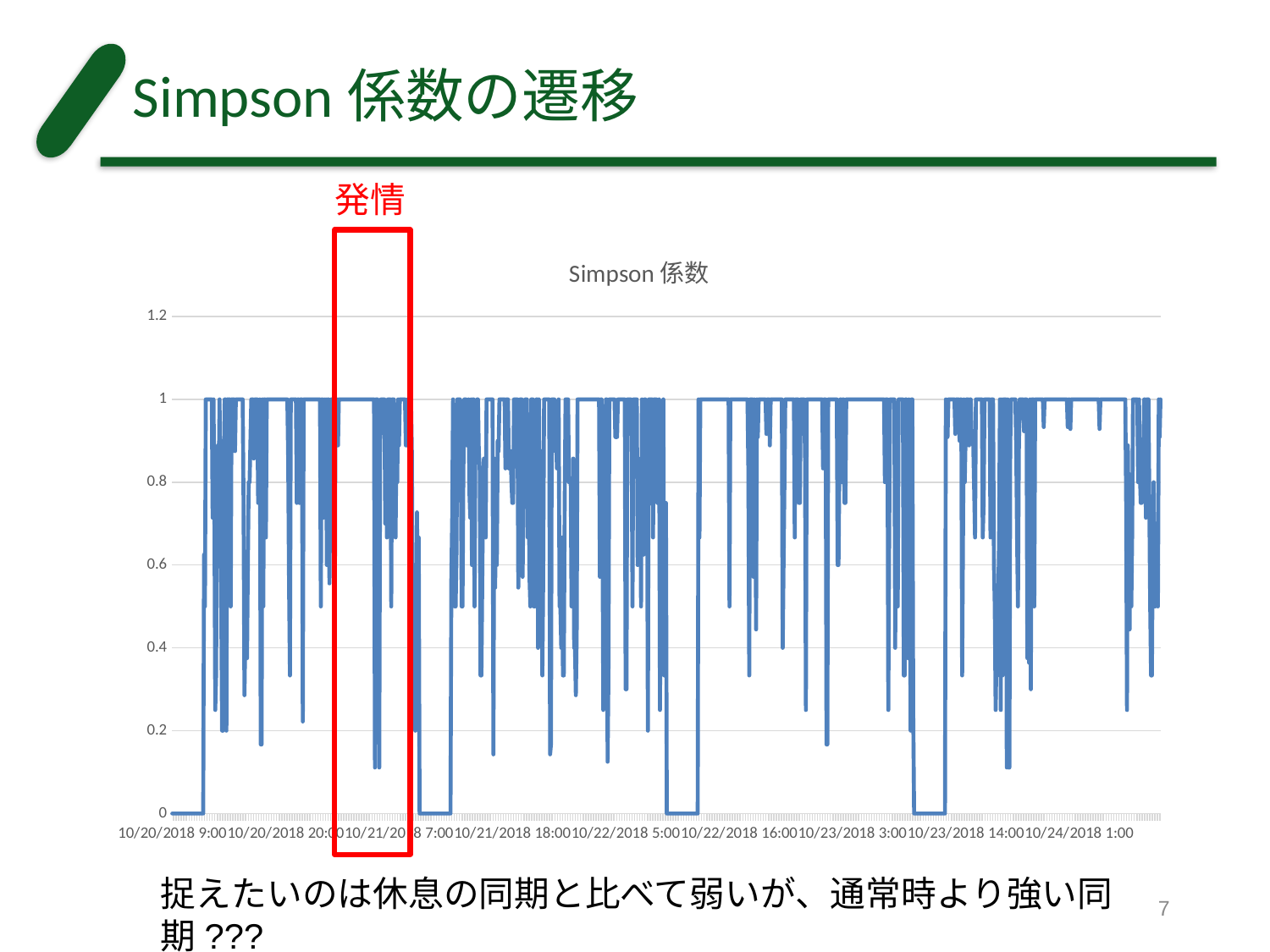

# Simpson係数の遷移
発情

### Chart: Simpson係数

| Category |  |
|---|---|
| 43393.375 | 0.0 |
| 43393.378472222219 | 0.0 |
| 43393.381944444445 | 0.0 |
| 43393.385416666664 | 0.0 |
| 43393.388888888891 | 0.0 |
| 43393.392361111109 | 0.0 |
| 43393.395833333336 | 0.0 |
| 43393.399305555555 | 0.0 |
| 43393.402777777781 | 0.0 |
| 43393.40625 | 0.0 |
| 43393.409722222219 | 0.0 |
| 43393.413194444445 | 0.0 |
| 43393.416666666664 | 0.0 |
| 43393.420138888891 | 0.0 |
| 43393.423611111109 | 0.0 |
| 43393.427083333336 | 0.0 |
| 43393.430555555555 | 0.0 |
| 43393.434027777781 | 0.0 |
| 43393.4375 | 0.0 |
| 43393.440972222219 | 0.0 |
| 43393.444444444445 | 0.0 |
| 43393.447916666664 | 0.0 |
| 43393.451388888891 | 0.0 |
| 43393.454861111109 | 0.0 |
| 43393.458333333336 | 0.0 |
| 43393.461805555555 | 0.0 |
| 43393.465277777781 | 0.0 |
| 43393.46875 | 0.0 |
| 43393.472222222219 | 0.0 |
| 43393.475694444445 | 0.0 |
| 43393.479166666664 | 0.0 |
| 43393.482638888891 | 0.0 |
| 43393.486111111109 | 0.0 |
| 43393.489583333336 | 0.0 |
| 43393.493055555555 | 0.0 |
| 43393.496527777781 | 0.0 |
| 43393.5 | 0.0 |
| 43393.503472222219 | 0.625 |
| 43393.506944444445 | 0.5 |
| 43393.510416666664 | 1.0 |
| 43393.513888888891 | 1.0 |
| 43393.517361111109 | 1.0 |
| 43393.520833333336 | 1.0 |
| 43393.524305555555 | 1.0 |
| 43393.527777777781 | 1.0 |
| 43393.53125 | 1.0 |
| 43393.534722222219 | 1.0 |
| 43393.538194444445 | 0.714285714285714 |
| 43393.541666666664 | 1.0 |
| 43393.545138888891 | 0.75 |
| 43393.548611111109 | 0.25 |
| 43393.552083333336 | 0.333333333333333 |
| 43393.555555555555 | 0.714285714285714 |
| 43393.559027777781 | 0.888888888888888 |
| 43393.5625 | 0.777777777777777 |
| 43393.565972222219 | 1.0 |
| 43393.569444444445 | 0.75 |
| 43393.572916666664 | 0.5 |
| 43393.576388888891 | 0.2 |
| 43393.579861111109 | 0.2 |
| 43393.583333333336 | 0.818181818181818 |
| 43393.586805555555 | 1.0 |
| 43393.590277777781 | 1.0 |
| 43393.59375 | 0.2 |
| 43393.597222222219 | 1.0 |
| 43393.600694444445 | 1.0 |
| 43393.604166666664 | 1.0 |
| 43393.607638888891 | 1.0 |
| 43393.611111111109 | 0.5 |
| 43393.614583333336 | 1.0 |
| 43393.618055555555 | 1.0 |
| 43393.621527777781 | 1.0 |
| 43393.625 | 1.0 |
| 43393.628472222219 | 0.875 |
| 43393.631944444445 | 1.0 |
| 43393.635416666664 | 1.0 |
| 43393.638888888891 | 1.0 |
| 43393.642361111109 | 1.0 |
| 43393.645833333336 | 1.0 |
| 43393.649305555555 | 1.0 |
| 43393.652777777781 | 1.0 |
| 43393.65625 | 1.0 |
| 43393.659722222219 | 1.0 |
| 43393.663194444445 | 0.75 |
| 43393.666666666664 | 0.285714285714285 |
| 43393.670138888891 | 0.428571428571428 |
| 43393.673611111109 | 0.375 |
| 43393.677083333336 | 0.375 |
| 43393.680555555555 | 0.6 |
| 43393.684027777781 | 0.8 |
| 43393.6875 | 0.8 |
| 43393.690972222219 | 0.9 |
| 43393.694444444445 | 1.0 |
| 43393.697916666664 | 1.0 |
| 43393.701388888891 | 1.0 |
| 43393.704861111109 | 0.857142857142857 |
| 43393.708333333336 | 1.0 |
| 43393.711805555555 | 1.0 |
| 43393.715277777781 | 1.0 |
| 43393.71875 | 1.0 |
| 43393.722222222219 | 0.75 |
| 43393.725694444445 | 0.75 |
| 43393.729166666664 | 1.0 |
| 43393.732638888891 | 0.166666666666666 |
| 43393.736111111109 | 0.166666666666666 |
| 43393.739583333336 | 1.0 |
| 43393.743055555555 | 0.5 |
| 43393.746527777781 | 1.0 |
| 43393.75 | 1.0 |
| 43393.753472222219 | 0.666666666666666 |
| 43393.756944444445 | 1.0 |
| 43393.760416666664 | 1.0 |
| 43393.763888888891 | 1.0 |
| 43393.767361111109 | 1.0 |
| 43393.770833333336 | 1.0 |
| 43393.774305555555 | 1.0 |
| 43393.777777777781 | 1.0 |
| 43393.78125 | 1.0 |
| 43393.784722222219 | 1.0 |
| 43393.788194444445 | 1.0 |
| 43393.791666666664 | 1.0 |
| 43393.795138888891 | 1.0 |
| 43393.798611111109 | 1.0 |
| 43393.802083333336 | 1.0 |
| 43393.805555555555 | 1.0 |
| 43393.809027777781 | 1.0 |
| 43393.8125 | 1.0 |
| 43393.815972222219 | 1.0 |
| 43393.819444444445 | 1.0 |
| 43393.822916666664 | 1.0 |
| 43393.826388888891 | 1.0 |
| 43393.829861111109 | 1.0 |
| 43393.833333333336 | 1.0 |
| 43393.836805555555 | 1.0 |
| 43393.840277777781 | 1.0 |
| 43393.84375 | 0.857142857142857 |
| 43393.847222222219 | 0.555555555555555 |
| 43393.850694444445 | 0.333333333333333 |
| 43393.854166666664 | 1.0 |
| 43393.857638888891 | 1.0 |
| 43393.861111111109 | 1.0 |
| 43393.864583333336 | 1.0 |
| 43393.868055555555 | 1.0 |
| 43393.871527777781 | 1.0 |
| 43393.875 | 1.0 |
| 43393.878472222219 | 0.75 |
| 43393.881944444445 | 1.0 |
| 43393.885416666664 | 1.0 |
| 43393.888888888891 | 0.75 |
| 43393.892361111109 | 1.0 |
| 43393.895833333336 | 1.0 |
| 43393.899305555555 | 1.0 |
| 43393.902777777781 | 0.222222222222222 |
| 43393.90625 | 1.0 |
| 43393.909722222219 | 1.0 |
| 43393.913194444445 | 1.0 |
| 43393.916666666664 | 1.0 |
| 43393.920138888891 | 1.0 |
| 43393.923611111109 | 1.0 |
| 43393.927083333336 | 1.0 |
| 43393.930555555555 | 1.0 |
| 43393.934027777781 | 1.0 |
| 43393.9375 | 1.0 |
| 43393.940972222219 | 1.0 |
| 43393.944444444445 | 1.0 |
| 43393.947916666664 | 1.0 |
| 43393.951388888891 | 1.0 |
| 43393.954861111109 | 1.0 |
| 43393.958333333336 | 1.0 |
| 43393.961805555555 | 1.0 |
| 43393.965277777781 | 1.0 |
| 43393.96875 | 1.0 |
| 43393.972222222219 | 1.0 |
| 43393.975694444445 | 0.5 |
| 43393.979166666664 | 1.0 |
| 43393.982638888891 | 1.0 |
| 43393.986111111109 | 0.714285714285714 |
| 43393.989583333336 | 1.0 |
| 43393.993055555555 | 0.75 |
| 43393.996527777781 | 1.0 |
| 43394 | 0.6 |
| 43394.003472222219 | 1.0 |
| 43394.006944444445 | 1.0 |
| 43394.010416666664 | 0.555555555555555 |
| 43394.013888888891 | 0.8 |
| 43394.017361111109 | 1.0 |
| 43394.020833333336 | 1.0 |
| 43394.024305555555 | 0.875 |
| 43394.027777777781 | 0.714285714285714 |
| 43394.03125 | 0.285714285714285 |
| 43394.034722222219 | 1.0 |
| 43394.038194444445 | 1.0 |
| 43394.041666666664 | 1.0 |
| 43394.045138888891 | 0.888888888888888 |
| 43394.048611111109 | 1.0 |
| 43394.052083333336 | 1.0 |
| 43394.055555555555 | 1.0 |
| 43394.059027777781 | 1.0 |
| 43394.0625 | 1.0 |
| 43394.065972222219 | 1.0 |
| 43394.069444444445 | 1.0 |
| 43394.072916666664 | 1.0 |
| 43394.076388888891 | 1.0 |
| 43394.079861111109 | 1.0 |
| 43394.083333333336 | 1.0 |
| 43394.086805555555 | 1.0 |
| 43394.090277777781 | 1.0 |
| 43394.09375 | 1.0 |
| 43394.097222222219 | 1.0 |
| 43394.100694444445 | 1.0 |
| 43394.104166666664 | 1.0 |
| 43394.107638888891 | 1.0 |
| 43394.111111111109 | 1.0 |
| 43394.114583333336 | 1.0 |
| 43394.118055555555 | 1.0 |
| 43394.121527777781 | 1.0 |
| 43394.125 | 1.0 |
| 43394.128472222219 | 1.0 |
| 43394.131944444445 | 1.0 |
| 43394.135416666664 | 1.0 |
| 43394.138888888891 | 1.0 |
| 43394.142361111109 | 1.0 |
| 43394.145833333336 | 1.0 |
| 43394.149305555555 | 1.0 |
| 43394.152777777781 | 1.0 |
| 43394.15625 | 1.0 |
| 43394.159722222219 | 1.0 |
| 43394.163194444445 | 1.0 |
| 43394.166666666664 | 1.0 |
| 43394.170138888891 | 1.0 |
| 43394.173611111109 | 1.0 |
| 43394.177083333336 | 1.0 |
| 43394.180555555555 | 1.0 |
| 43394.184027777781 | 1.0 |
| 43394.1875 | 1.0 |
| 43394.190972222219 | 1.0 |
| 43394.194444444445 | 0.111111111111111 |
| 43394.197916666664 | 1.0 |
| 43394.201388888891 | 1.0 |
| 43394.204861111109 | 1.0 |
| 43394.208333333336 | 0.777777777777777 |
| 43394.211805555555 | 0.111111111111111 |
| 43394.215277777781 | 0.888888888888888 |
| 43394.21875 | 1.0 |
| 43394.222222222219 | 1.0 |
| 43394.225694444445 | 1.0 |
| 43394.229166666664 | 1.0 |
| 43394.232638888891 | 1.0 |
| 43394.236111111109 | 0.7 |
| 43394.239583333336 | 0.875 |
| 43394.243055555555 | 0.666666666666666 |
| 43394.246527777781 | 1.0 |
| 43394.25 | 1.0 |
| 43394.253472222219 | 1.0 |
| 43394.256944444445 | 1.0 |
| 43394.260416666664 | 0.5 |
| 43394.263888888891 | 1.0 |
| 43394.267361111109 | 1.0 |
| 43394.270833333336 | 1.0 |
| 43394.274305555555 | 0.833333333333333 |
| 43394.277777777781 | 0.666666666666666 |
| 43394.28125 | 0.875 |
| 43394.284722222219 | 0.8 |
| 43394.288194444445 | 1.0 |
| 43394.291666666664 | 0.888888888888888 |
| 43394.295138888891 | 1.0 |
| 43394.298611111109 | 1.0 |
| 43394.302083333336 | 1.0 |
| 43394.305555555555 | 1.0 |
| 43394.309027777781 | 1.0 |
| 43394.3125 | 1.0 |
| 43394.315972222219 | 1.0 |
| 43394.319444444445 | 0.888888888888888 |
| 43394.322916666664 | 0.888888888888888 |
| 43394.326388888891 | 1.0 |
| 43394.329861111109 | 1.0 |
| 43394.333333333336 | 1.0 |
| 43394.336805555555 | 1.0 |
| 43394.340277777781 | 1.0 |
| 43394.34375 | 0.875 |
| 43394.347222222219 | 0.5 |
| 43394.350694444445 | 0.5 |
| 43394.354166666664 | 0.6 |
| 43394.357638888891 | 0.2 |
| 43394.361111111109 | 0.333333333333333 |
| 43394.364583333336 | 0.727272727272727 |
| 43394.368055555555 | 0.454545454545454 |
| 43394.371527777781 | 0.666666666666666 |
| 43394.375 | 0.0 |
| 43394.378472222219 | 0.0 |
| 43394.381944444445 | 0.0 |
| 43394.385416666664 | 0.0 |
| 43394.388888888891 | 0.0 |
| 43394.392361111109 | 0.0 |
| 43394.395833333336 | 0.0 |
| 43394.399305555555 | 0.0 |
| 43394.402777777781 | 0.0 |
| 43394.40625 | 0.0 |
| 43394.409722222219 | 0.0 |
| 43394.413194444445 | 0.0 |
| 43394.416666666664 | 0.0 |
| 43394.420138888891 | 0.0 |
| 43394.423611111109 | 0.0 |
| 43394.427083333336 | 0.0 |
| 43394.430555555555 | 0.0 |
| 43394.434027777781 | 0.0 |
| 43394.4375 | 0.0 |
| 43394.440972222219 | 0.0 |
| 43394.444444444445 | 0.0 |
| 43394.447916666664 | 0.0 |
| 43394.451388888891 | 0.0 |
| 43394.454861111109 | 0.0 |
| 43394.458333333336 | 0.0 |
| 43394.461805555555 | 0.0 |
| 43394.465277777781 | 0.0 |
| 43394.46875 | 0.0 |
| 43394.472222222219 | 0.0 |
| 43394.475694444445 | 0.0 |
| 43394.479166666664 | 0.0 |
| 43394.482638888891 | 0.0 |
| 43394.486111111109 | 0.0 |
| 43394.489583333336 | 0.0 |
| 43394.493055555555 | 0.0 |
| 43394.496527777781 | 0.0 |
| 43394.5 | 0.0 |
| 43394.503472222219 | 0.571428571428571 |
| 43394.506944444445 | 0.714285714285714 |
| 43394.510416666664 | 1.0 |
| 43394.513888888891 | 0.875 |
| 43394.517361111109 | 0.5 |
| 43394.520833333336 | 0.5 |
| 43394.524305555555 | 0.625 |
| 43394.527777777781 | 1.0 |
| 43394.53125 | 1.0 |
| 43394.534722222219 | 1.0 |
| 43394.538194444445 | 1.0 |
| 43394.541666666664 | 0.875 |
| 43394.545138888891 | 0.5 |
| 43394.548611111109 | 0.5 |
| 43394.552083333336 | 0.818181818181818 |
| 43394.555555555555 | 1.0 |
| 43394.559027777781 | 1.0 |
| 43394.5625 | 1.0 |
| 43394.565972222219 | 0.888888888888888 |
| 43394.569444444445 | 0.9 |
| 43394.572916666664 | 1.0 |
| 43394.576388888891 | 0.777777777777777 |
| 43394.579861111109 | 0.714285714285714 |
| 43394.583333333336 | 1.0 |
| 43394.586805555555 | 0.6 |
| 43394.590277777781 | 1.0 |
| 43394.59375 | 1.0 |
| 43394.597222222219 | 0.5 |
| 43394.600694444445 | 0.888888888888888 |
| 43394.604166666664 | 0.888888888888888 |
| 43394.607638888891 | 1.0 |
| 43394.611111111109 | 1.0 |
| 43394.614583333336 | 0.875 |
| 43394.618055555555 | 0.833333333333333 |
| 43394.621527777781 | 0.333333333333333 |
| 43394.625 | 0.333333333333333 |
| 43394.628472222219 | 0.555555555555555 |
| 43394.631944444445 | 0.777777777777777 |
| 43394.635416666664 | 0.857142857142857 |
| 43394.638888888891 | 0.857142857142857 |
| 43394.642361111109 | 0.666666666666666 |
| 43394.645833333336 | 1.0 |
| 43394.649305555555 | 1.0 |
| 43394.652777777781 | 1.0 |
| 43394.65625 | 1.0 |
| 43394.659722222219 | 1.0 |
| 43394.663194444445 | 1.0 |
| 43394.666666666664 | 1.0 |
| 43394.670138888891 | 1.0 |
| 43394.673611111109 | 0.142857142857142 |
| 43394.677083333336 | 0.857142857142857 |
| 43394.680555555555 | 0.545454545454545 |
| 43394.684027777781 | 0.8 |
| 43394.6875 | 0.6 |
| 43394.690972222219 | 0.9 |
| 43394.694444444445 | 0.875 |
| 43394.697916666664 | 1.0 |
| 43394.701388888891 | 1.0 |
| 43394.704861111109 | 1.0 |
| 43394.708333333336 | 1.0 |
| 43394.711805555555 | 1.0 |
| 43394.715277777781 | 1.0 |
| 43394.71875 | 1.0 |
| 43394.722222222219 | 0.833333333333333 |
| 43394.725694444445 | 1.0 |
| 43394.729166666664 | 1.0 |
| 43394.732638888891 | 1.0 |
| 43394.736111111109 | 0.833333333333333 |
| 43394.739583333336 | 0.833333333333333 |
| 43394.743055555555 | 0.875 |
| 43394.746527777781 | 0.8 |
| 43394.75 | 0.75 |
| 43394.753472222219 | 0.75 |
| 43394.756944444445 | 1.0 |
| 43394.760416666664 | 1.0 |
| 43394.763888888891 | 1.0 |
| 43394.767361111109 | 1.0 |
| 43394.770833333336 | 1.0 |
| 43394.774305555555 | 0.545454545454545 |
| 43394.777777777781 | 0.846153846153846 |
| 43394.78125 | 1.0 |
| 43394.784722222219 | 1.0 |
| 43394.788194444445 | 1.0 |
| 43394.791666666664 | 0.571428571428571 |
| 43394.795138888891 | 0.75 |
| 43394.798611111109 | 0.75 |
| 43394.802083333336 | 1.0 |
| 43394.805555555555 | 1.0 |
| 43394.809027777781 | 1.0 |
| 43394.8125 | 0.666666666666666 |
| 43394.815972222219 | 0.833333333333333 |
| 43394.819444444445 | 0.571428571428571 |
| 43394.822916666664 | 0.5 |
| 43394.826388888891 | 1.0 |
| 43394.829861111109 | 1.0 |
| 43394.833333333336 | 1.0 |
| 43394.836805555555 | 0.5 |
| 43394.840277777781 | 0.5 |
| 43394.84375 | 0.75 |
| 43394.847222222219 | 1.0 |
| 43394.850694444445 | 1.0 |
| 43394.854166666664 | 0.4 |
| 43394.857638888891 | 1.0 |
| 43394.861111111109 | 0.75 |
| 43394.864583333336 | 0.833333333333333 |
| 43394.868055555555 | 0.875 |
| 43394.871527777781 | 0.333333333333333 |
| 43394.875 | 0.571428571428571 |
| 43394.878472222219 | 1.0 |
| 43394.881944444445 | 1.0 |
| 43394.885416666664 | 1.0 |
| 43394.888888888891 | 1.0 |
| 43394.892361111109 | 1.0 |
| 43394.895833333336 | 1.0 |
| 43394.899305555555 | 1.0 |
| 43394.902777777781 | 0.142857142857142 |
| 43394.90625 | 0.166666666666666 |
| 43394.909722222219 | 1.0 |
| 43394.913194444445 | 1.0 |
| 43394.916666666664 | 1.0 |
| 43394.920138888891 | 1.0 |
| 43394.923611111109 | 0.875 |
| 43394.927083333336 | 0.9 |
| 43394.930555555555 | 0.833333333333333 |
| 43394.934027777781 | 0.833333333333333 |
| 43394.9375 | 1.0 |
| 43394.940972222219 | 0.5 |
| 43394.944444444445 | 0.5 |
| 43394.947916666664 | 0.4 |
| 43394.951388888891 | 0.666666666666666 |
| 43394.954861111109 | 0.333333333333333 |
| 43394.958333333336 | 0.333333333333333 |
| 43394.961805555555 | 0.75 |
| 43394.965277777781 | 1.0 |
| 43394.96875 | 1.0 |
| 43394.972222222219 | 1.0 |
| 43394.975694444445 | 1.0 |
| 43394.979166666664 | 0.8 |
| 43394.982638888891 | 0.8 |
| 43394.986111111109 | 0.8 |
| 43394.989583333336 | 0.5 |
| 43394.993055555555 | 0.666666666666666 |
| 43394.996527777781 | 0.857142857142857 |
| 43395 | 0.4 |
| 43395.003472222219 | 0.4 |
| 43395.006944444445 | 0.285714285714285 |
| 43395.010416666664 | 0.428571428571428 |
| 43395.013888888891 | 1.0 |
| 43395.017361111109 | 1.0 |
| 43395.020833333336 | 1.0 |
| 43395.024305555555 | 1.0 |
| 43395.027777777781 | 1.0 |
| 43395.03125 | 1.0 |
| 43395.034722222219 | 1.0 |
| 43395.038194444445 | 1.0 |
| 43395.041666666664 | 1.0 |
| 43395.045138888891 | 1.0 |
| 43395.048611111109 | 1.0 |
| 43395.052083333336 | 1.0 |
| 43395.055555555555 | 1.0 |
| 43395.059027777781 | 1.0 |
| 43395.0625 | 1.0 |
| 43395.065972222219 | 1.0 |
| 43395.069444444445 | 1.0 |
| 43395.072916666664 | 1.0 |
| 43395.076388888891 | 1.0 |
| 43395.079861111109 | 1.0 |
| 43395.083333333336 | 1.0 |
| 43395.086805555555 | 1.0 |
| 43395.090277777781 | 1.0 |
| 43395.09375 | 1.0 |
| 43395.097222222219 | 1.0 |
| 43395.100694444445 | 1.0 |
| 43395.104166666664 | 0.571428571428571 |
| 43395.107638888891 | 1.0 |
| 43395.111111111109 | 1.0 |
| 43395.114583333336 | 0.75 |
| 43395.118055555555 | 0.25 |
| 43395.121527777781 | 0.4 |
| 43395.125 | 0.75 |
| 43395.128472222219 | 1.0 |
| 43395.131944444445 | 1.0 |
| 43395.135416666664 | 0.125 |
| 43395.138888888891 | 0.333333333333333 |
| 43395.142361111109 | 1.0 |
| 43395.145833333336 | 1.0 |
| 43395.149305555555 | 1.0 |
| 43395.152777777781 | 1.0 |
| 43395.15625 | 1.0 |
| 43395.159722222219 | 1.0 |
| 43395.163194444445 | 1.0 |
| 43395.166666666664 | 0.909090909090909 |
| 43395.170138888891 | 0.909090909090909 |
| 43395.173611111109 | 0.909090909090909 |
| 43395.177083333336 | 1.0 |
| 43395.180555555555 | 1.0 |
| 43395.184027777781 | 1.0 |
| 43395.1875 | 1.0 |
| 43395.190972222219 | 1.0 |
| 43395.194444444445 | 1.0 |
| 43395.197916666664 | 1.0 |
| 43395.201388888891 | 1.0 |
| 43395.204861111109 | 1.0 |
| 43395.208333333336 | 0.3 |
| 43395.211805555555 | 0.3 |
| 43395.215277777781 | 1.0 |
| 43395.21875 | 1.0 |
| 43395.222222222219 | 1.0 |
| 43395.225694444445 | 1.0 |
| 43395.229166666664 | 1.0 |
| 43395.232638888891 | 0.888888888888888 |
| 43395.236111111109 | 0.5 |
| 43395.239583333336 | 1.0 |
| 43395.243055555555 | 1.0 |
| 43395.246527777781 | 1.0 |
| 43395.25 | 1.0 |
| 43395.253472222219 | 1.0 |
| 43395.256944444445 | 0.6 |
| 43395.260416666664 | 0.857142857142857 |
| 43395.263888888891 | 0.666666666666666 |
| 43395.267361111109 | 0.833333333333333 |
| 43395.270833333336 | 0.5 |
| 43395.274305555555 | 1.0 |
| 43395.277777777781 | 0.75 |
| 43395.28125 | 0.625 |
| 43395.284722222219 | 1.0 |
| 43395.288194444445 | 1.0 |
| 43395.291666666664 | 0.857142857142857 |
| 43395.295138888891 | 0.857142857142857 |
| 43395.298611111109 | 0.2 |
| 43395.302083333336 | 1.0 |
| 43395.305555555555 | 1.0 |
| 43395.309027777781 | 1.0 |
| 43395.3125 | 1.0 |
| 43395.315972222219 | 1.0 |
| 43395.319444444445 | 0.666666666666666 |
| 43395.322916666664 | 1.0 |
| 43395.326388888891 | 1.0 |
| 43395.329861111109 | 1.0 |
| 43395.333333333336 | 1.0 |
| 43395.336805555555 | 0.75 |
| 43395.340277777781 | 0.857142857142857 |
| 43395.34375 | 1.0 |
| 43395.347222222219 | 0.25 |
| 43395.350694444445 | 0.555555555555555 |
| 43395.354166666664 | 0.555555555555555 |
| 43395.357638888891 | 0.833333333333333 |
| 43395.361111111109 | 1.0 |
| 43395.364583333336 | 0.333333333333333 |
| 43395.368055555555 | 0.375 |
| 43395.371527777781 | 0.75 |
| 43395.375 | 0.0 |
| 43395.378472222219 | 0.0 |
| 43395.381944444445 | 0.0 |
| 43395.385416666664 | 0.0 |
| 43395.388888888891 | 0.0 |
| 43395.392361111109 | 0.0 |
| 43395.395833333336 | 0.0 |
| 43395.399305555555 | 0.0 |
| 43395.402777777781 | 0.0 |
| 43395.40625 | 0.0 |
| 43395.409722222219 | 0.0 |
| 43395.413194444445 | 0.0 |
| 43395.416666666664 | 0.0 |
| 43395.420138888891 | 0.0 |
| 43395.423611111109 | 0.0 |
| 43395.427083333336 | 0.0 |
| 43395.430555555555 | 0.0 |
| 43395.434027777781 | 0.0 |
| 43395.4375 | 0.0 |
| 43395.440972222219 | 0.0 |
| 43395.444444444445 | 0.0 |
| 43395.447916666664 | 0.0 |
| 43395.451388888891 | 0.0 |
| 43395.454861111109 | 0.0 |
| 43395.458333333336 | 0.0 |
| 43395.461805555555 | 0.0 |
| 43395.465277777781 | 0.0 |
| 43395.46875 | 0.0 |
| 43395.472222222219 | 0.0 |
| 43395.475694444445 | 0.0 |
| 43395.479166666664 | 0.0 |
| 43395.482638888891 | 0.0 |
| 43395.486111111109 | 0.0 |
| 43395.489583333336 | 0.0 |
| 43395.493055555555 | 0.0 |
| 43395.496527777781 | 0.0 |
| 43395.5 | 0.0 |
| 43395.503472222219 | 1.0 |
| 43395.506944444445 | 0.666666666666666 |
| 43395.510416666664 | 1.0 |
| 43395.513888888891 | 1.0 |
| 43395.517361111109 | 1.0 |
| 43395.520833333336 | 1.0 |
| 43395.524305555555 | 1.0 |
| 43395.527777777781 | 1.0 |
| 43395.53125 | 1.0 |
| 43395.534722222219 | 1.0 |
| 43395.538194444445 | 1.0 |
| 43395.541666666664 | 1.0 |
| 43395.545138888891 | 1.0 |
| 43395.548611111109 | 1.0 |
| 43395.552083333336 | 1.0 |
| 43395.555555555555 | 1.0 |
| 43395.559027777781 | 1.0 |
| 43395.5625 | 1.0 |
| 43395.565972222219 | 1.0 |
| 43395.569444444445 | 1.0 |
| 43395.572916666664 | 1.0 |
| 43395.576388888891 | 1.0 |
| 43395.579861111109 | 1.0 |
| 43395.583333333336 | 1.0 |
| 43395.586805555555 | 1.0 |
| 43395.590277777781 | 1.0 |
| 43395.59375 | 1.0 |
| 43395.597222222219 | 1.0 |
| 43395.600694444445 | 1.0 |
| 43395.604166666664 | 1.0 |
| 43395.607638888891 | 1.0 |
| 43395.611111111109 | 1.0 |
| 43395.614583333336 | 1.0 |
| 43395.618055555555 | 1.0 |
| 43395.621527777781 | 1.0 |
| 43395.625 | 1.0 |
| 43395.628472222219 | 0.5 |
| 43395.631944444445 | 1.0 |
| 43395.635416666664 | 1.0 |
| 43395.638888888891 | 1.0 |
| 43395.642361111109 | 1.0 |
| 43395.645833333336 | 1.0 |
| 43395.649305555555 | 1.0 |
| 43395.652777777781 | 1.0 |
| 43395.65625 | 1.0 |
| 43395.659722222219 | 1.0 |
| 43395.663194444445 | 1.0 |
| 43395.666666666664 | 1.0 |
| 43395.670138888891 | 1.0 |
| 43395.673611111109 | 1.0 |
| 43395.677083333336 | 1.0 |
| 43395.680555555555 | 1.0 |
| 43395.684027777781 | 1.0 |
| 43395.6875 | 1.0 |
| 43395.690972222219 | 1.0 |
| 43395.694444444445 | 1.0 |
| 43395.697916666664 | 1.0 |
| 43395.701388888891 | 1.0 |
| 43395.704861111109 | 0.833333333333333 |
| 43395.708333333336 | 0.333333333333333 |
| 43395.711805555555 | 1.0 |
| 43395.715277777781 | 1.0 |
| 43395.71875 | 1.0 |
| 43395.722222222219 | 1.0 |
| 43395.725694444445 | 0.571428571428571 |
| 43395.729166666664 | 1.0 |
| 43395.732638888891 | 0.833333333333333 |
| 43395.736111111109 | 0.444444444444444 |
| 43395.739583333336 | 1.0 |
| 43395.743055555555 | 0.909090909090909 |
| 43395.746527777781 | 1.0 |
| 43395.75 | 1.0 |
| 43395.753472222219 | 1.0 |
| 43395.756944444445 | 1.0 |
| 43395.760416666664 | 1.0 |
| 43395.763888888891 | 1.0 |
| 43395.767361111109 | 1.0 |
| 43395.770833333336 | 1.0 |
| 43395.774305555555 | 1.0 |
| 43395.777777777781 | 0.916666666666666 |
| 43395.78125 | 1.0 |
| 43395.784722222219 | 1.0 |
| 43395.788194444445 | 1.0 |
| 43395.791666666664 | 0.888888888888888 |
| 43395.795138888891 | 1.0 |
| 43395.798611111109 | 1.0 |
| 43395.802083333336 | 1.0 |
| 43395.805555555555 | 1.0 |
| 43395.809027777781 | 1.0 |
| 43395.8125 | 1.0 |
| 43395.815972222219 | 1.0 |
| 43395.819444444445 | 1.0 |
| 43395.822916666664 | 1.0 |
| 43395.826388888891 | 1.0 |
| 43395.829861111109 | 1.0 |
| 43395.833333333336 | 1.0 |
| 43395.836805555555 | 1.0 |
| 43395.840277777781 | 1.0 |
| 43395.84375 | 0.4 |
| 43395.847222222219 | 0.6 |
| 43395.850694444445 | 0.8 |
| 43395.854166666664 | 1.0 |
| 43395.857638888891 | 1.0 |
| 43395.861111111109 | 1.0 |
| 43395.864583333336 | 1.0 |
| 43395.868055555555 | 1.0 |
| 43395.871527777781 | 1.0 |
| 43395.875 | 1.0 |
| 43395.878472222219 | 1.0 |
| 43395.881944444445 | 1.0 |
| 43395.885416666664 | 1.0 |
| 43395.888888888891 | 1.0 |
| 43395.892361111109 | 0.666666666666666 |
| 43395.895833333336 | 1.0 |
| 43395.899305555555 | 1.0 |
| 43395.902777777781 | 1.0 |
| 43395.90625 | 1.0 |
| 43395.909722222219 | 0.75 |
| 43395.913194444445 | 0.75 |
| 43395.916666666664 | 1.0 |
| 43395.920138888891 | 1.0 |
| 43395.923611111109 | 1.0 |
| 43395.927083333336 | 1.0 |
| 43395.930555555555 | 1.0 |
| 43395.934027777781 | 0.857142857142857 |
| 43395.9375 | 0.25 |
| 43395.940972222219 | 1.0 |
| 43395.944444444445 | 1.0 |
| 43395.947916666664 | 1.0 |
| 43395.951388888891 | 1.0 |
| 43395.954861111109 | 1.0 |
| 43395.958333333336 | 1.0 |
| 43395.961805555555 | 1.0 |
| 43395.965277777781 | 1.0 |
| 43395.96875 | 1.0 |
| 43395.972222222219 | 1.0 |
| 43395.975694444445 | 1.0 |
| 43395.979166666664 | 1.0 |
| 43395.982638888891 | 1.0 |
| 43395.986111111109 | 1.0 |
| 43395.989583333336 | 1.0 |
| 43395.993055555555 | 1.0 |
| 43395.996527777781 | 1.0 |
| 43396 | 1.0 |
| 43396.003472222219 | 1.0 |
| 43396.006944444445 | 0.833333333333333 |
| 43396.010416666664 | 1.0 |
| 43396.013888888891 | 1.0 |
| 43396.017361111109 | 1.0 |
| 43396.020833333336 | 0.166666666666666 |
| 43396.024305555555 | 0.166666666666666 |
| 43396.027777777781 | 1.0 |
| 43396.03125 | 1.0 |
| 43396.034722222219 | 1.0 |
| 43396.038194444445 | 1.0 |
| 43396.041666666664 | 1.0 |
| 43396.045138888891 | 1.0 |
| 43396.048611111109 | 1.0 |
| 43396.052083333336 | 1.0 |
| 43396.055555555555 | 1.0 |
| 43396.059027777781 | 1.0 |
| 43396.0625 | 1.0 |
| 43396.065972222219 | 0.6 |
| 43396.069444444445 | 0.6 |
| 43396.072916666664 | 0.833333333333333 |
| 43396.076388888891 | 1.0 |
| 43396.079861111109 | 1.0 |
| 43396.083333333336 | 0.8 |
| 43396.086805555555 | 1.0 |
| 43396.090277777781 | 1.0 |
| 43396.09375 | 0.75 |
| 43396.097222222219 | 0.75 |
| 43396.100694444445 | 1.0 |
| 43396.104166666664 | 1.0 |
| 43396.107638888891 | 1.0 |
| 43396.111111111109 | 1.0 |
| 43396.114583333336 | 1.0 |
| 43396.118055555555 | 1.0 |
| 43396.121527777781 | 1.0 |
| 43396.125 | 1.0 |
| 43396.128472222219 | 1.0 |
| 43396.131944444445 | 1.0 |
| 43396.135416666664 | 1.0 |
| 43396.138888888891 | 1.0 |
| 43396.142361111109 | 1.0 |
| 43396.145833333336 | 1.0 |
| 43396.149305555555 | 1.0 |
| 43396.152777777781 | 1.0 |
| 43396.15625 | 1.0 |
| 43396.159722222219 | 1.0 |
| 43396.163194444445 | 1.0 |
| 43396.166666666664 | 1.0 |
| 43396.170138888891 | 1.0 |
| 43396.173611111109 | 1.0 |
| 43396.177083333336 | 1.0 |
| 43396.180555555555 | 1.0 |
| 43396.184027777781 | 1.0 |
| 43396.1875 | 1.0 |
| 43396.190972222219 | 1.0 |
| 43396.194444444445 | 1.0 |
| 43396.197916666664 | 1.0 |
| 43396.201388888891 | 1.0 |
| 43396.204861111109 | 1.0 |
| 43396.208333333336 | 1.0 |
| 43396.211805555555 | 1.0 |
| 43396.215277777781 | 1.0 |
| 43396.21875 | 1.0 |
| 43396.222222222219 | 1.0 |
| 43396.225694444445 | 1.0 |
| 43396.229166666664 | 1.0 |
| 43396.232638888891 | 1.0 |
| 43396.236111111109 | 1.0 |
| 43396.239583333336 | 1.0 |
| 43396.243055555555 | 1.0 |
| 43396.246527777781 | 1.0 |
| 43396.25 | 1.0 |
| 43396.253472222219 | 1.0 |
| 43396.256944444445 | 0.8 |
| 43396.260416666664 | 1.0 |
| 43396.263888888891 | 1.0 |
| 43396.267361111109 | 1.0 |
| 43396.270833333336 | 0.25 |
| 43396.274305555555 | 0.666666666666666 |
| 43396.277777777781 | 1.0 |
| 43396.28125 | 1.0 |
| 43396.284722222219 | 1.0 |
| 43396.288194444445 | 1.0 |
| 43396.291666666664 | 1.0 |
| 43396.295138888891 | 1.0 |
| 43396.298611111109 | 0.4 |
| 43396.302083333336 | 0.8 |
| 43396.305555555555 | 0.8 |
| 43396.309027777781 | 0.5 |
| 43396.3125 | 1.0 |
| 43396.315972222219 | 1.0 |
| 43396.319444444445 | 1.0 |
| 43396.322916666664 | 1.0 |
| 43396.326388888891 | 1.0 |
| 43396.329861111109 | 1.0 |
| 43396.333333333336 | 0.333333333333333 |
| 43396.336805555555 | 0.333333333333333 |
| 43396.340277777781 | 1.0 |
| 43396.34375 | 1.0 |
| 43396.347222222219 | 0.625 |
| 43396.350694444445 | 0.375 |
| 43396.354166666664 | 1.0 |
| 43396.357638888891 | 0.666666666666666 |
| 43396.361111111109 | 0.2 |
| 43396.364583333336 | 1.0 |
| 43396.368055555555 | 1.0 |
| 43396.371527777781 | 0.25 |
| 43396.375 | 0.0 |
| 43396.378472222219 | 0.0 |
| 43396.381944444445 | 0.0 |
| 43396.385416666664 | 0.0 |
| 43396.388888888891 | 0.0 |
| 43396.392361111109 | 0.0 |
| 43396.395833333336 | 0.0 |
| 43396.399305555555 | 0.0 |
| 43396.402777777781 | 0.0 |
| 43396.40625 | 0.0 |
| 43396.409722222219 | 0.0 |
| 43396.413194444445 | 0.0 |
| 43396.416666666664 | 0.0 |
| 43396.420138888891 | 0.0 |
| 43396.423611111109 | 0.0 |
| 43396.427083333336 | 0.0 |
| 43396.430555555555 | 0.0 |
| 43396.434027777781 | 0.0 |
| 43396.4375 | 0.0 |
| 43396.440972222219 | 0.0 |
| 43396.444444444445 | 0.0 |
| 43396.447916666664 | 0.0 |
| 43396.451388888891 | 0.0 |
| 43396.454861111109 | 0.0 |
| 43396.458333333336 | 0.0 |
| 43396.461805555555 | 0.0 |
| 43396.465277777781 | 0.0 |
| 43396.46875 | 0.0 |
| 43396.472222222219 | 0.0 |
| 43396.475694444445 | 0.0 |
| 43396.479166666664 | 0.0 |
| 43396.482638888891 | 0.0 |
| 43396.486111111109 | 0.0 |
| 43396.489583333336 | 0.0 |
| 43396.493055555555 | 0.0 |
| 43396.496527777781 | 0.0 |
| 43396.5 | 0.0 |
| 43396.503472222219 | 1.0 |
| 43396.506944444445 | 0.909090909090909 |
| 43396.510416666664 | 0.909090909090909 |
| 43396.513888888891 | 1.0 |
| 43396.517361111109 | 1.0 |
| 43396.520833333336 | 1.0 |
| 43396.524305555555 | 1.0 |
| 43396.527777777781 | 1.0 |
| 43396.53125 | 1.0 |
| 43396.534722222219 | 1.0 |
| 43396.538194444445 | 1.0 |
| 43396.541666666664 | 0.916666666666666 |
| 43396.545138888891 | 1.0 |
| 43396.548611111109 | 1.0 |
| 43396.552083333336 | 1.0 |
| 43396.555555555555 | 1.0 |
| 43396.559027777781 | 0.9 |
| 43396.5625 | 1.0 |
| 43396.565972222219 | 1.0 |
| 43396.569444444445 | 0.333333333333333 |
| 43396.572916666664 | 0.666666666666666 |
| 43396.576388888891 | 1.0 |
| 43396.579861111109 | 0.8 |
| 43396.583333333336 | 0.909090909090909 |
| 43396.586805555555 | 1.0 |
| 43396.590277777781 | 1.0 |
| 43396.59375 | 1.0 |
| 43396.597222222219 | 0.888888888888888 |
| 43396.600694444445 | 1.0 |
| 43396.604166666664 | 1.0 |
| 43396.607638888891 | 0.916666666666666 |
| 43396.611111111109 | 0.909090909090909 |
| 43396.614583333336 | 0.888888888888888 |
| 43396.618055555555 | 0.777777777777777 |
| 43396.621527777781 | 0.666666666666666 |
| 43396.625 | 1.0 |
| 43396.628472222219 | 1.0 |
| 43396.631944444445 | 1.0 |
| 43396.635416666664 | 1.0 |
| 43396.638888888891 | 1.0 |
| 43396.642361111109 | 1.0 |
| 43396.645833333336 | 1.0 |
| 43396.649305555555 | 1.0 |
| 43396.652777777781 | 0.666666666666666 |
| 43396.65625 | 0.75 |
| 43396.659722222219 | 1.0 |
| 43396.663194444445 | 1.0 |
| 43396.666666666664 | 1.0 |
| 43396.670138888891 | 1.0 |
| 43396.673611111109 | 1.0 |
| 43396.677083333336 | 1.0 |
| 43396.680555555555 | 1.0 |
| 43396.684027777781 | 0.666666666666666 |
| 43396.6875 | 1.0 |
| 43396.690972222219 | 1.0 |
| 43396.694444444445 | 1.0 |
| 43396.697916666664 | 0.6 |
| 43396.701388888891 | 0.5 |
| 43396.704861111109 | 0.25 |
| 43396.708333333336 | 0.375 |
| 43396.711805555555 | 0.333333333333333 |
| 43396.715277777781 | 0.5 |
| 43396.71875 | 0.666666666666666 |
| 43396.722222222219 | 1.0 |
| 43396.725694444445 | 0.25 |
| 43396.729166666664 | 1.0 |
| 43396.732638888891 | 0.333333333333333 |
| 43396.736111111109 | 1.0 |
| 43396.739583333336 | 1.0 |
| 43396.743055555555 | 1.0 |
| 43396.746527777781 | 1.0 |
| 43396.75 | 0.111111111111111 |
| 43396.753472222219 | 1.0 |
| 43396.756944444445 | 0.111111111111111 |
| 43396.760416666664 | 0.111111111111111 |
| 43396.763888888891 | 0.888888888888888 |
| 43396.767361111109 | 1.0 |
| 43396.770833333336 | 1.0 |
| 43396.774305555555 | 1.0 |
| 43396.777777777781 | 1.0 |
| 43396.78125 | 1.0 |
| 43396.784722222219 | 1.0 |
| 43396.788194444445 | 0.875 |
| 43396.791666666664 | 0.666666666666666 |
| 43396.795138888891 | 0.5 |
| 43396.798611111109 | 0.875 |
| 43396.802083333336 | 1.0 |
| 43396.805555555555 | 1.0 |
| 43396.809027777781 | 1.0 |
| 43396.8125 | 1.0 |
| 43396.815972222219 | 1.0 |
| 43396.819444444445 | 0.923076923076923 |
| 43396.822916666664 | 1.0 |
| 43396.826388888891 | 1.0 |
| 43396.829861111109 | 1.0 |
| 43396.833333333336 | 0.375 |
| 43396.836805555555 | 0.666666666666666 |
| 43396.840277777781 | 0.363636363636363 |
| 43396.84375 | 1.0 |
| 43396.847222222219 | 0.3 |
| 43396.850694444445 | 1.0 |
| 43396.854166666664 | 1.0 |
| 43396.857638888891 | 1.0 |
| 43396.861111111109 | 0.5 |
| 43396.864583333336 | 1.0 |
| 43396.868055555555 | 1.0 |
| 43396.871527777781 | 1.0 |
| 43396.875 | 1.0 |
| 43396.878472222219 | 1.0 |
| 43396.881944444445 | 1.0 |
| 43396.885416666664 | 1.0 |
| 43396.888888888891 | 1.0 |
| 43396.892361111109 | 1.0 |
| 43396.895833333336 | 1.0 |
| 43396.899305555555 | 0.933333333333333 |
| 43396.902777777781 | 1.0 |
| 43396.90625 | 1.0 |
| 43396.909722222219 | 1.0 |
| 43396.913194444445 | 1.0 |
| 43396.916666666664 | 1.0 |
| 43396.920138888891 | 1.0 |
| 43396.923611111109 | 1.0 |
| 43396.927083333336 | 1.0 |
| 43396.930555555555 | 1.0 |
| 43396.934027777781 | 1.0 |
| 43396.9375 | 1.0 |
| 43396.940972222219 | 1.0 |
| 43396.944444444445 | 1.0 |
| 43396.947916666664 | 1.0 |
| 43396.951388888891 | 1.0 |
| 43396.954861111109 | 1.0 |
| 43396.958333333336 | 1.0 |
| 43396.961805555555 | 1.0 |
| 43396.965277777781 | 1.0 |
| 43396.96875 | 1.0 |
| 43396.972222222219 | 1.0 |
| 43396.975694444445 | 1.0 |
| 43396.979166666664 | 1.0 |
| 43396.982638888891 | 1.0 |
| 43396.986111111109 | 1.0 |
| 43396.989583333336 | 1.0 |
| 43396.993055555555 | 1.0 |
| 43396.996527777781 | 0.933333333333333 |
| 43397 | 1.0 |
| 43397.003472222219 | 1.0 |
| 43397.006944444445 | 0.928571428571428 |
| 43397.010416666664 | 1.0 |
| 43397.013888888891 | 1.0 |
| 43397.017361111109 | 1.0 |
| 43397.020833333336 | 1.0 |
| 43397.024305555555 | 1.0 |
| 43397.027777777781 | 1.0 |
| 43397.03125 | 1.0 |
| 43397.034722222219 | 1.0 |
| 43397.038194444445 | 1.0 |
| 43397.041666666664 | 1.0 |
| 43397.045138888891 | 1.0 |
| 43397.048611111109 | 1.0 |
| 43397.052083333336 | 1.0 |
| 43397.055555555555 | 1.0 |
| 43397.059027777781 | 1.0 |
| 43397.0625 | 1.0 |
| 43397.065972222219 | 1.0 |
| 43397.069444444445 | 1.0 |
| 43397.072916666664 | 1.0 |
| 43397.076388888891 | 1.0 |
| 43397.079861111109 | 1.0 |
| 43397.083333333336 | 1.0 |
| 43397.086805555555 | 1.0 |
| 43397.090277777781 | 1.0 |
| 43397.09375 | 1.0 |
| 43397.097222222219 | 1.0 |
| 43397.100694444445 | 1.0 |
| 43397.104166666664 | 1.0 |
| 43397.107638888891 | 1.0 |
| 43397.111111111109 | 1.0 |
| 43397.114583333336 | 1.0 |
| 43397.118055555555 | 1.0 |
| 43397.121527777781 | 1.0 |
| 43397.125 | 0.928571428571428 |
| 43397.128472222219 | 1.0 |
| 43397.131944444445 | 1.0 |
| 43397.135416666664 | 1.0 |
| 43397.138888888891 | 1.0 |
| 43397.142361111109 | 1.0 |
| 43397.145833333336 | 1.0 |
| 43397.149305555555 | 1.0 |
| 43397.152777777781 | 1.0 |
| 43397.15625 | 1.0 |
| 43397.159722222219 | 1.0 |
| 43397.163194444445 | 1.0 |
| 43397.166666666664 | 1.0 |
| 43397.170138888891 | 1.0 |
| 43397.173611111109 | 1.0 |
| 43397.177083333336 | 1.0 |
| 43397.180555555555 | 1.0 |
| 43397.184027777781 | 1.0 |
| 43397.1875 | 1.0 |
| 43397.190972222219 | 1.0 |
| 43397.194444444445 | 1.0 |
| 43397.197916666664 | 1.0 |
| 43397.201388888891 | 1.0 |
| 43397.204861111109 | 1.0 |
| 43397.208333333336 | 1.0 |
| 43397.211805555555 | 1.0 |
| 43397.215277777781 | 1.0 |
| 43397.21875 | 1.0 |
| 43397.222222222219 | 1.0 |
| 43397.225694444445 | 1.0 |
| 43397.229166666664 | 1.0 |
| 43397.232638888891 | 0.75 |
| 43397.236111111109 | 0.25 |
| 43397.239583333336 | 0.888888888888888 |
| 43397.243055555555 | 0.666666666666666 |
| 43397.246527777781 | 0.444444444444444 |
| 43397.25 | 0.818181818181818 |
| 43397.253472222219 | 0.5 |
| 43397.256944444445 | 0.666666666666666 |
| 43397.260416666664 | 1.0 |
| 43397.263888888891 | 1.0 |
| 43397.267361111109 | 1.0 |
| 43397.270833333336 | 1.0 |
| 43397.274305555555 | 1.0 |
| 43397.277777777781 | 1.0 |
| 43397.28125 | 0.8 |
| 43397.284722222219 | 1.0 |
| 43397.288194444445 | 0.818181818181818 |
| 43397.291666666664 | 0.75 |
| 43397.295138888891 | 0.75 |
| 43397.298611111109 | 0.833333333333333 |
| 43397.302083333336 | 0.833333333333333 |
| 43397.305555555555 | 1.0 |
| 43397.309027777781 | 1.0 |
| 43397.3125 | 0.714285714285714 |
| 43397.315972222219 | 1.0 |
| 43397.319444444445 | 1.0 |
| 43397.322916666664 | 1.0 |
| 43397.326388888891 | 0.75 |
| 43397.329861111109 | 0.5 |
| 43397.333333333336 | 0.333333333333333 |
| 43397.336805555555 | 0.333333333333333 |
| 43397.340277777781 | 0.666666666666666 |
| 43397.34375 | 0.8 |
| 43397.347222222219 | 0.5 |
| 43397.350694444445 | 0.5 |
| 43397.354166666664 | 0.7 |
| 43397.357638888891 | 0.625 |
| 43397.361111111109 | 0.5 |
| 43397.364583333336 | 1.0 |
| 43397.368055555555 | 0.909090909090909 |
| 43397.371527777781 | 1.0 |
捉えたいのは休息の同期と比べて弱いが、通常時より強い同期???
7